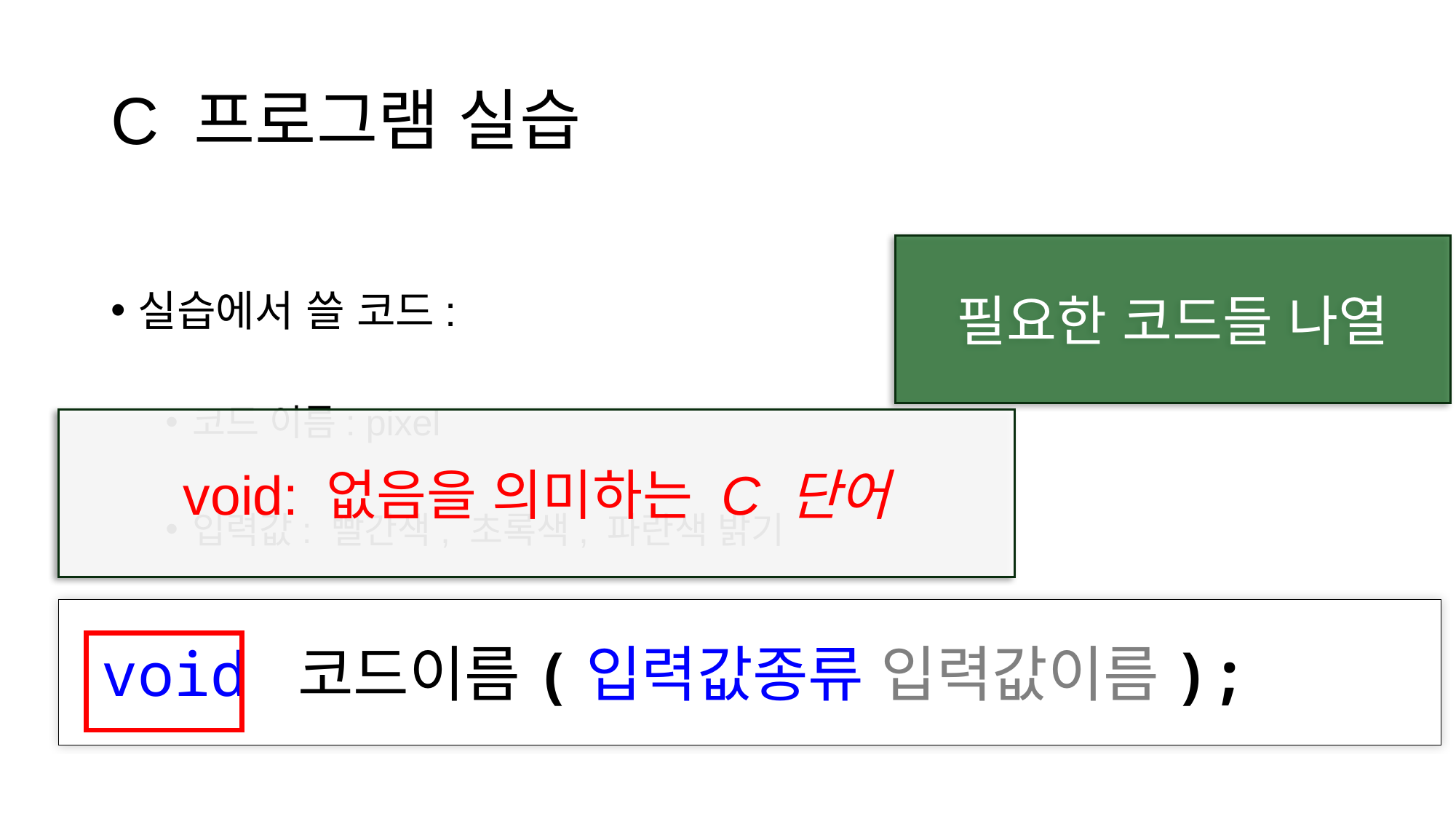

# C 프로그램 실습

실습에서 쓸 코드:

코드 이름: pixel

입력값: 빨간색, 초록색, 파란색 밝기

결과값: 없음
필요한 코드들 나열
void: 없음을 의미하는 C 단어
void 코드이름(입력값종류 입력값이름);